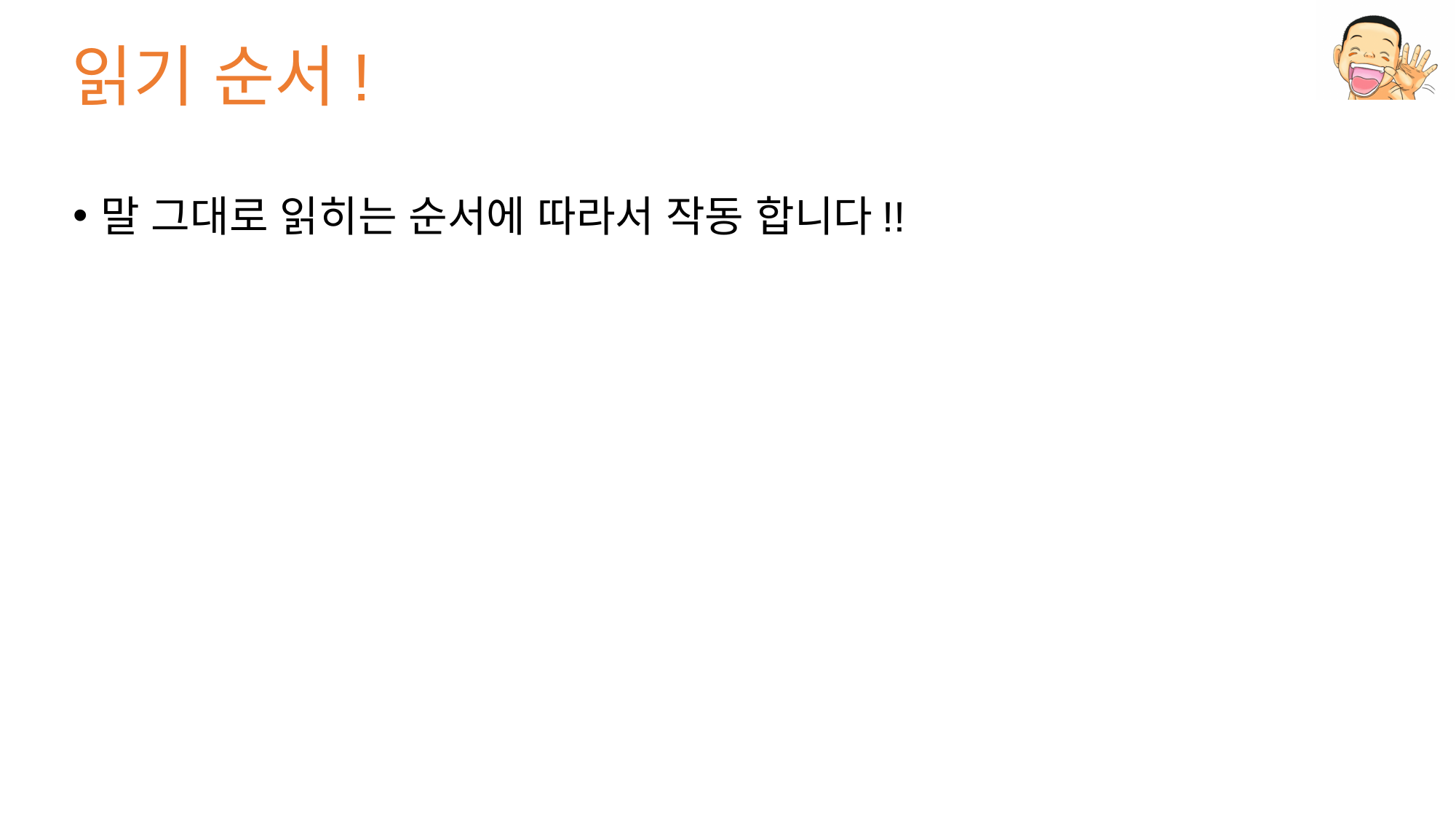

# 읽기 순서!
말 그대로 읽히는 순서에 따라서 작동 합니다!!